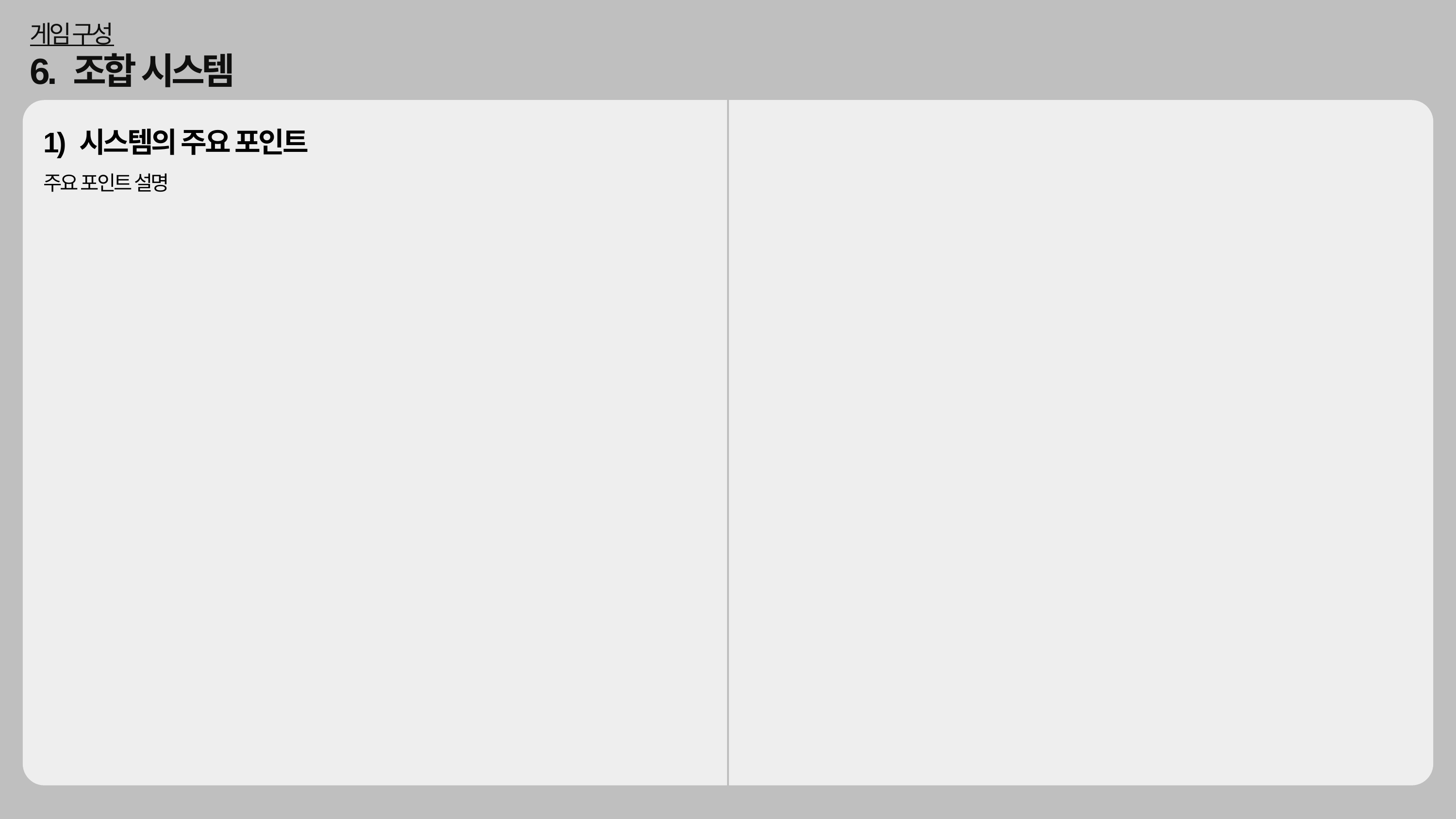

게임 구성
6. 조합 시스템

1) 시스템의 주요 포인트
주요 포인트 설명